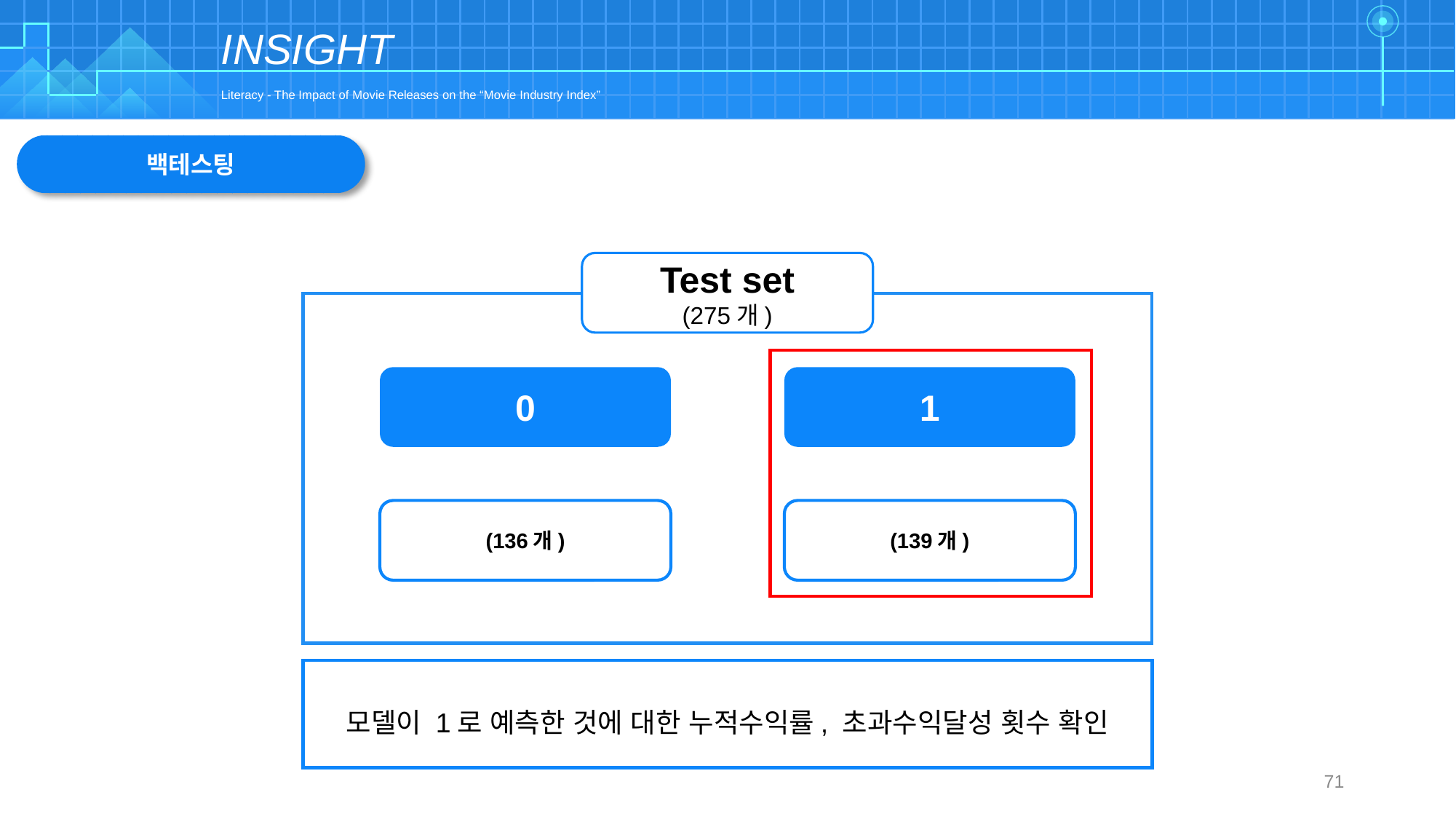

|  |  |  |  |  |  |  |  |  |  |  |  |  |  |  |  |  |  |  |  |  |  |  |  |  |  |  |  |  |  |  |  |  |  |  |  |  |  |  |  |  |  |  |  |  |  |  |  |  |  |  |  |  |  |  |  |  |  |  |  |
| --- | --- | --- | --- | --- | --- | --- | --- | --- | --- | --- | --- | --- | --- | --- | --- | --- | --- | --- | --- | --- | --- | --- | --- | --- | --- | --- | --- | --- | --- | --- | --- | --- | --- | --- | --- | --- | --- | --- | --- | --- | --- | --- | --- | --- | --- | --- | --- | --- | --- | --- | --- | --- | --- | --- | --- | --- | --- | --- | --- |
|  |  |  |  |  |  |  |  |  |  |  |  |  |  |  |  |  |  |  |  |  |  |  |  |  |  |  |  |  |  |  |  |  |  |  |  |  |  |  |  |  |  |  |  |  |  |  |  |  |  |  |  |  |  |  |  |  |  |  |  |
|  |  |  |  |  |  |  |  |  |  |  |  |  |  |  |  |  |  |  |  |  |  |  |  |  |  |  |  |  |  |  |  |  |  |  |  |  |  |  |  |  |  |  |  |  |  |  |  |  |  |  |  |  |  |  |  |  |  |  |  |
|  |  |  |  |  |  |  |  |  |  |  |  |  |  |  |  |  |  |  |  |  |  |  |  |  |  |  |  |  |  |  |  |  |  |  |  |  |  |  |  |  |  |  |  |  |  |  |  |  |  |  |  |  |  |  |  |  |  |  |  |
|  |  |  |  |  |  |  |  |  |  |  |  |  |  |  |  |  |  |  |  |  |  |  |  |  |  |  |  |  |  |  |  |  |  |  |  |  |  |  |  |  |  |  |  |  |  |  |  |  |  |  |  |  |  |  |  |  |  |  |  |

INSIGHT
Literacy - The Impact of Movie Releases on the “Movie Industry Index”

백테스팅
Test set
(275개)

1
0
(136개)
(139개)
모델이 1로 예측한 것에 대한 누적수익률, 초과수익달성 횟수 확인
71